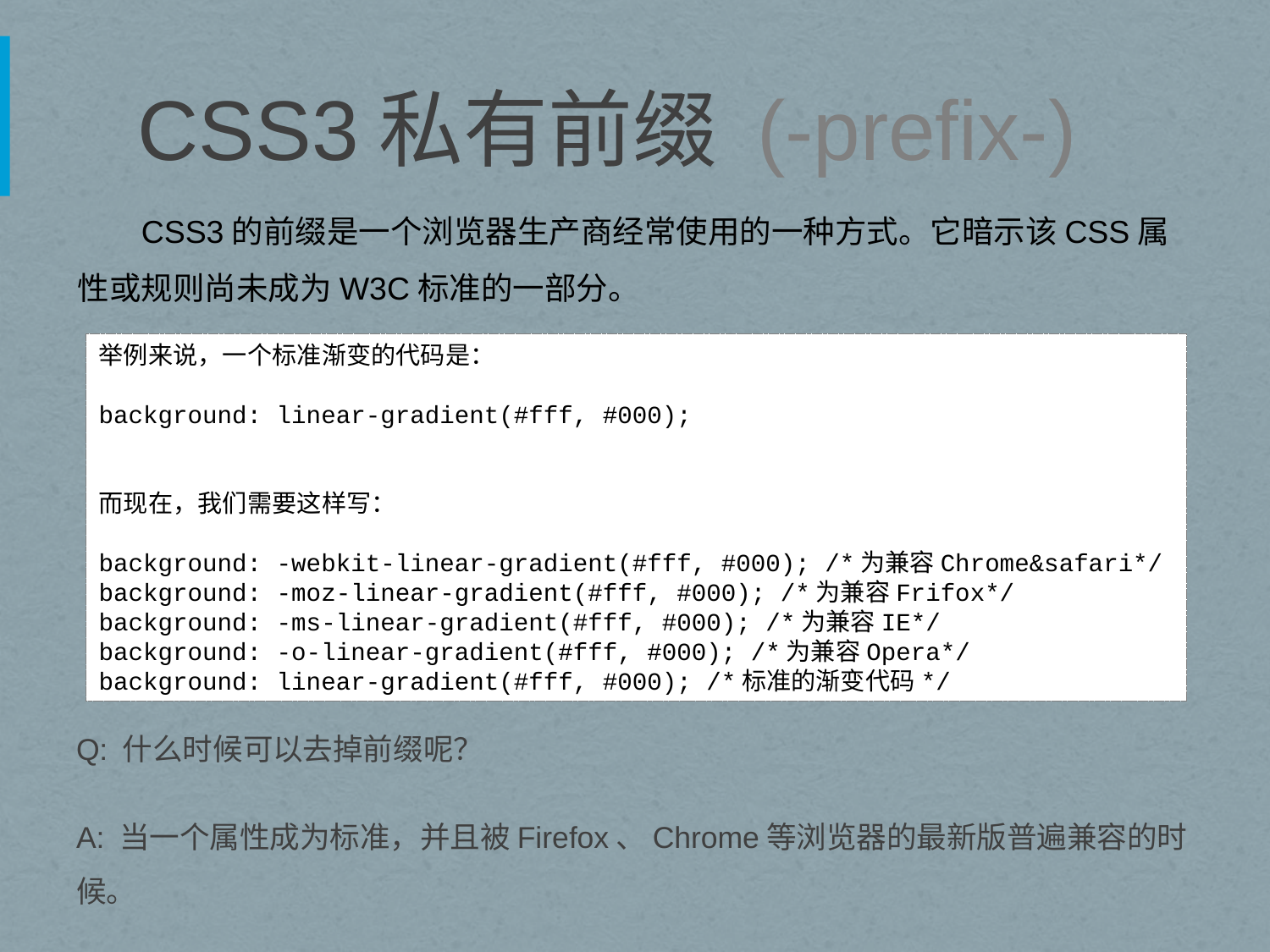

# CSS3私有前缀 (-prefix-)
CSS3的前缀是一个浏览器生产商经常使用的一种方式。它暗示该CSS属性或规则尚未成为W3C标准的一部分。
举例来说，一个标准渐变的代码是：

background: linear-gradient(#fff, #000);

而现在，我们需要这样写：

background: -webkit-linear-gradient(#fff, #000); /*为兼容Chrome&safari*/
background: -moz-linear-gradient(#fff, #000); /*为兼容Frifox*/
background: -ms-linear-gradient(#fff, #000); /*为兼容IE*/
background: -o-linear-gradient(#fff, #000); /*为兼容Opera*/
background: linear-gradient(#fff, #000); /*标准的渐变代码*/
Q: 什么时候可以去掉前缀呢？
A: 当一个属性成为标准，并且被Firefox、Chrome等浏览器的最新版普遍兼容的时候。